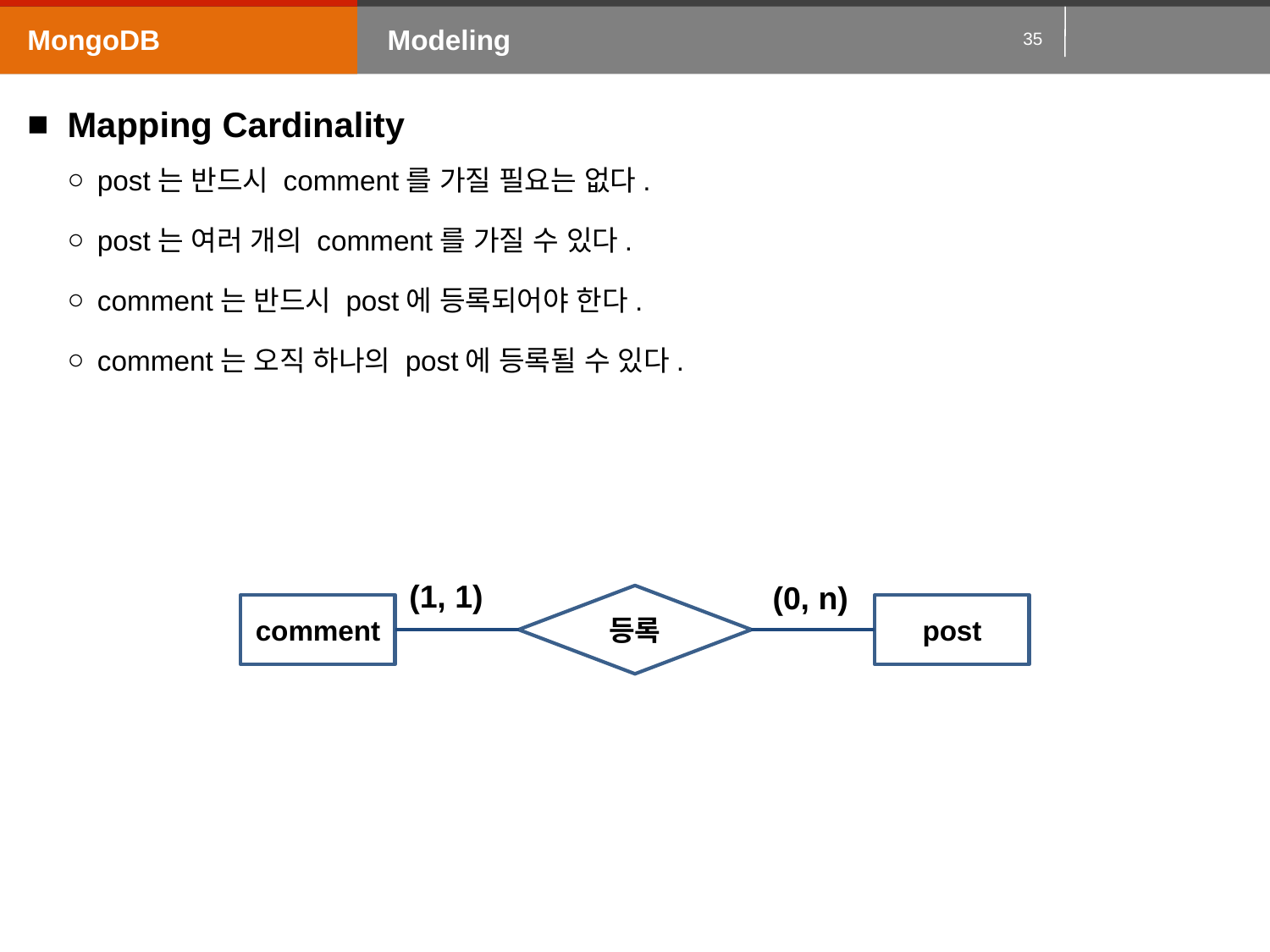

MongoDB
Modeling
Mapping Cardinality
post는 반드시 comment를 가질 필요는 없다.
post는 여러 개의 comment를 가질 수 있다.
comment는 반드시 post에 등록되어야 한다.
comment는 오직 하나의 post에 등록될 수 있다.
(1, 1)
(0, n)
등록
comment
post